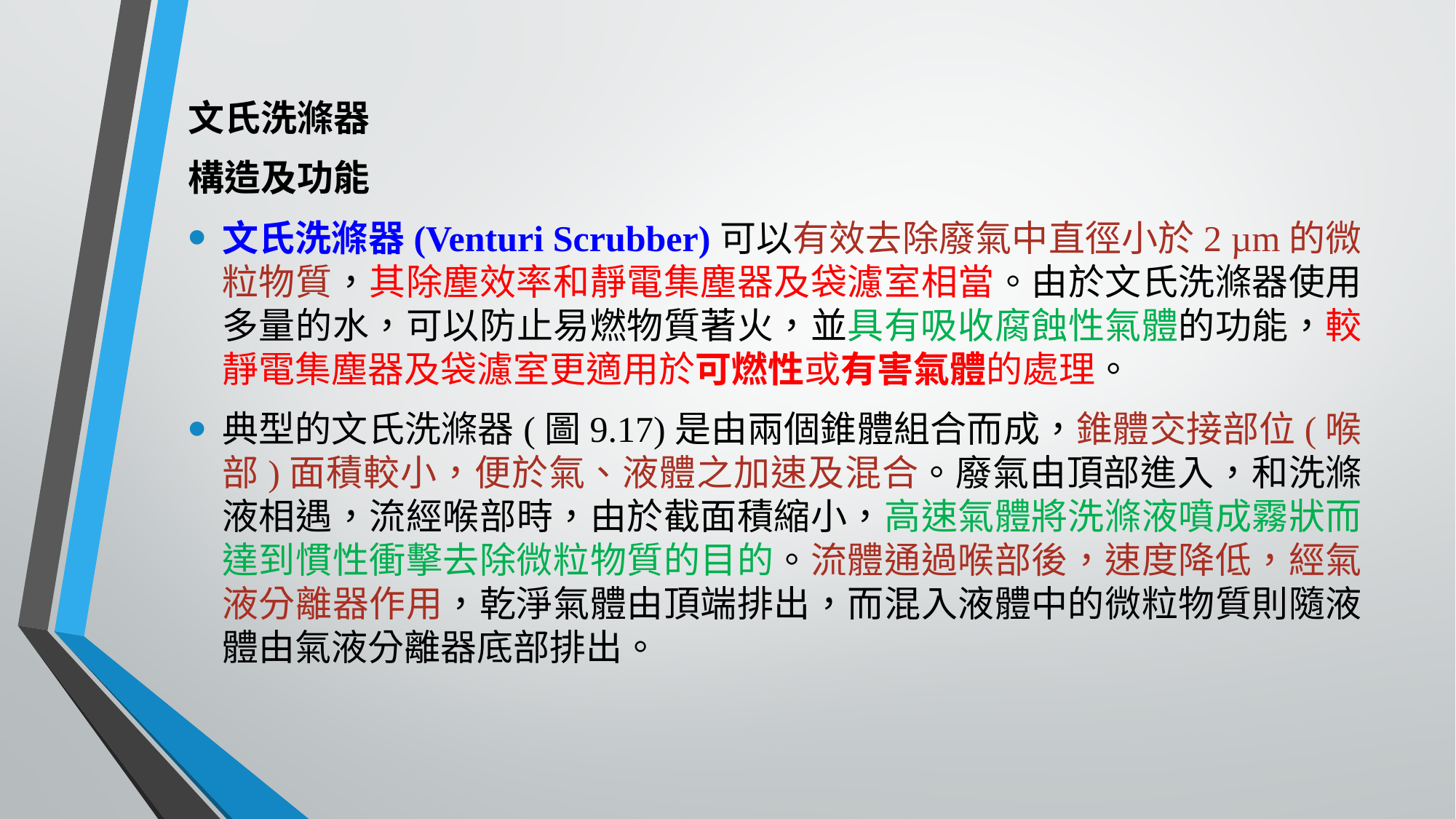

文氏洗滌器
構造及功能
文氏洗滌器(Venturi Scrubber)可以有效去除廢氣中直徑小於2 µm的微粒物質，其除塵效率和靜電集塵器及袋濾室相當。由於文氏洗滌器使用多量的水，可以防止易燃物質著火，並具有吸收腐蝕性氣體的功能，較靜電集塵器及袋濾室更適用於可燃性或有害氣體的處理。
典型的文氏洗滌器(圖9.17)是由兩個錐體組合而成，錐體交接部位(喉部)面積較小，便於氣、液體之加速及混合。廢氣由頂部進入，和洗滌液相遇，流經喉部時，由於截面積縮小，高速氣體將洗滌液噴成霧狀而達到慣性衝擊去除微粒物質的目的。流體通過喉部後，速度降低，經氣液分離器作用，乾淨氣體由頂端排出，而混入液體中的微粒物質則隨液體由氣液分離器底部排出。